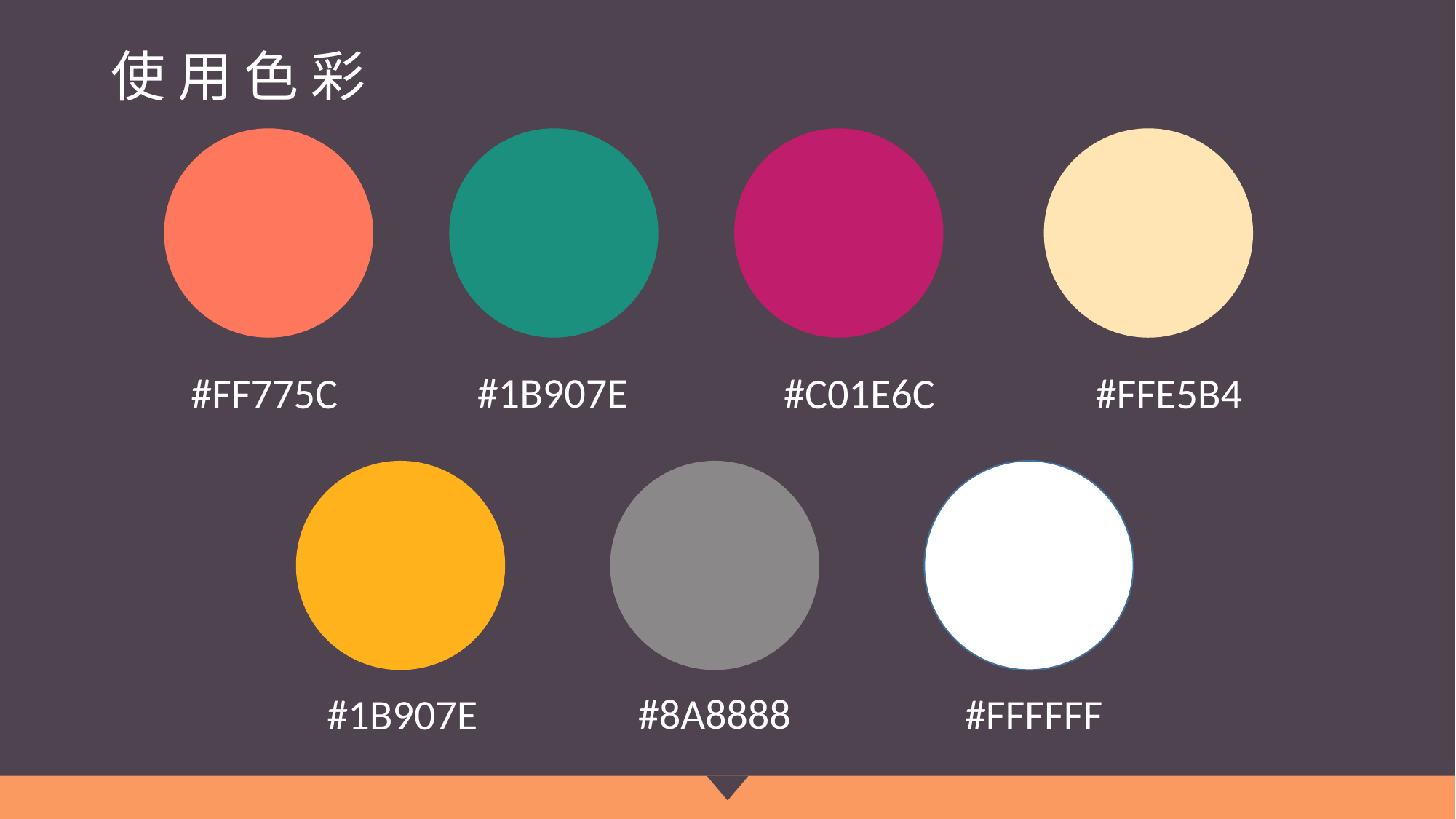

# 使 用 色 彩

#1B907E
#FF775C
#C01E6C
#FFE5B4

#8A8888
#1B907E
#FFFFFF